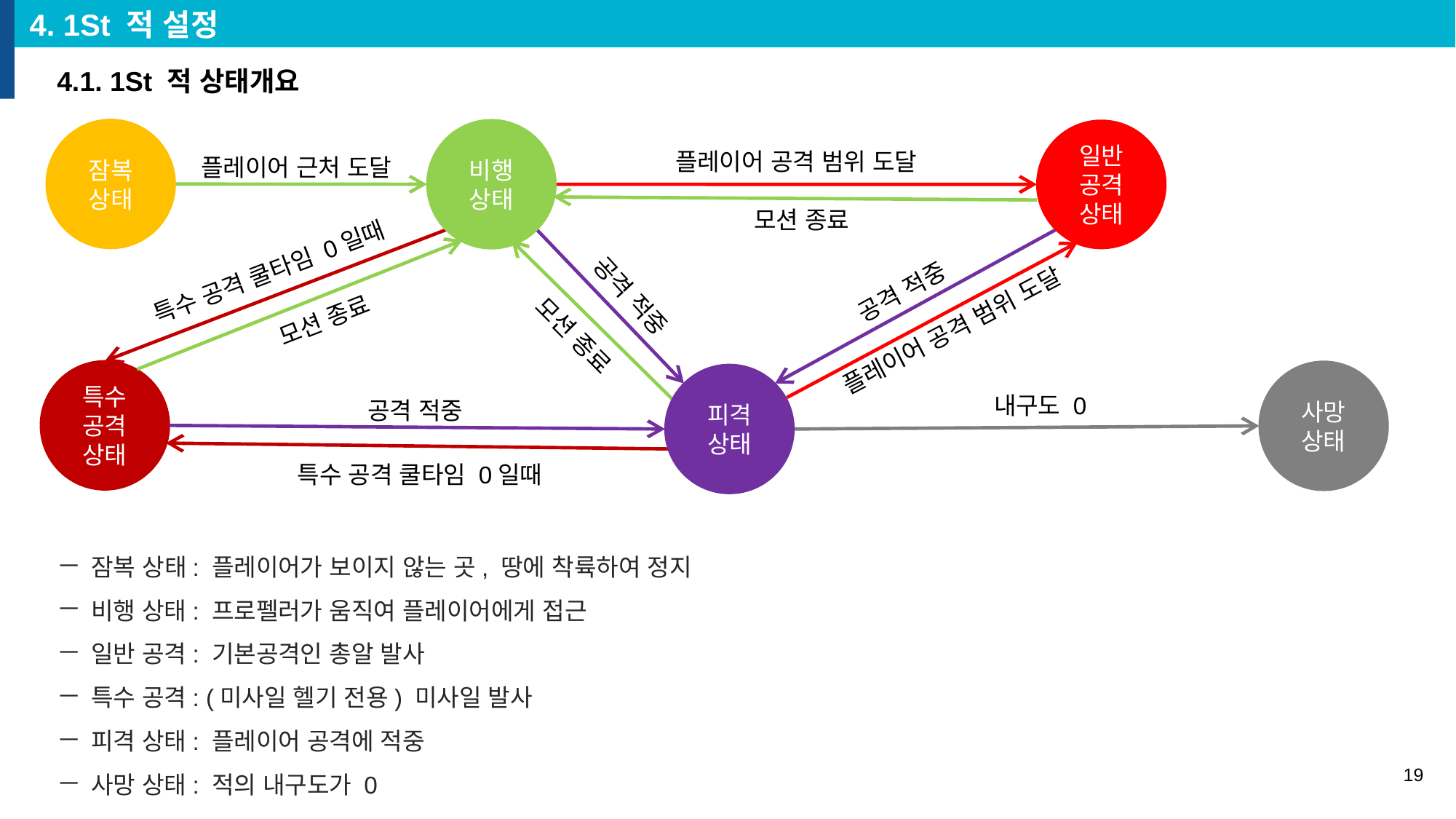

4. 1St 적 설정
4.1. 1St 적 상태개요
잠복
상태
비행
상태
일반 공격
상태
플레이어 공격 범위 도달
플레이어 근처 도달
공격 적중
모션 종료
특수 공격 쿨타임 0일때
공격 적중
모션 종료
모션 종료
플레이어 공격 범위 도달
특수 공격 상태
사망
상태
피격
상태
내구도 0
공격 적중
특수 공격 쿨타임 0일때
잠복 상태: 플레이어가 보이지 않는 곳, 땅에 착륙하여 정지
비행 상태: 프로펠러가 움직여 플레이어에게 접근
일반 공격: 기본공격인 총알 발사
특수 공격: (미사일 헬기 전용) 미사일 발사
피격 상태: 플레이어 공격에 적중
사망 상태: 적의 내구도가 0
19